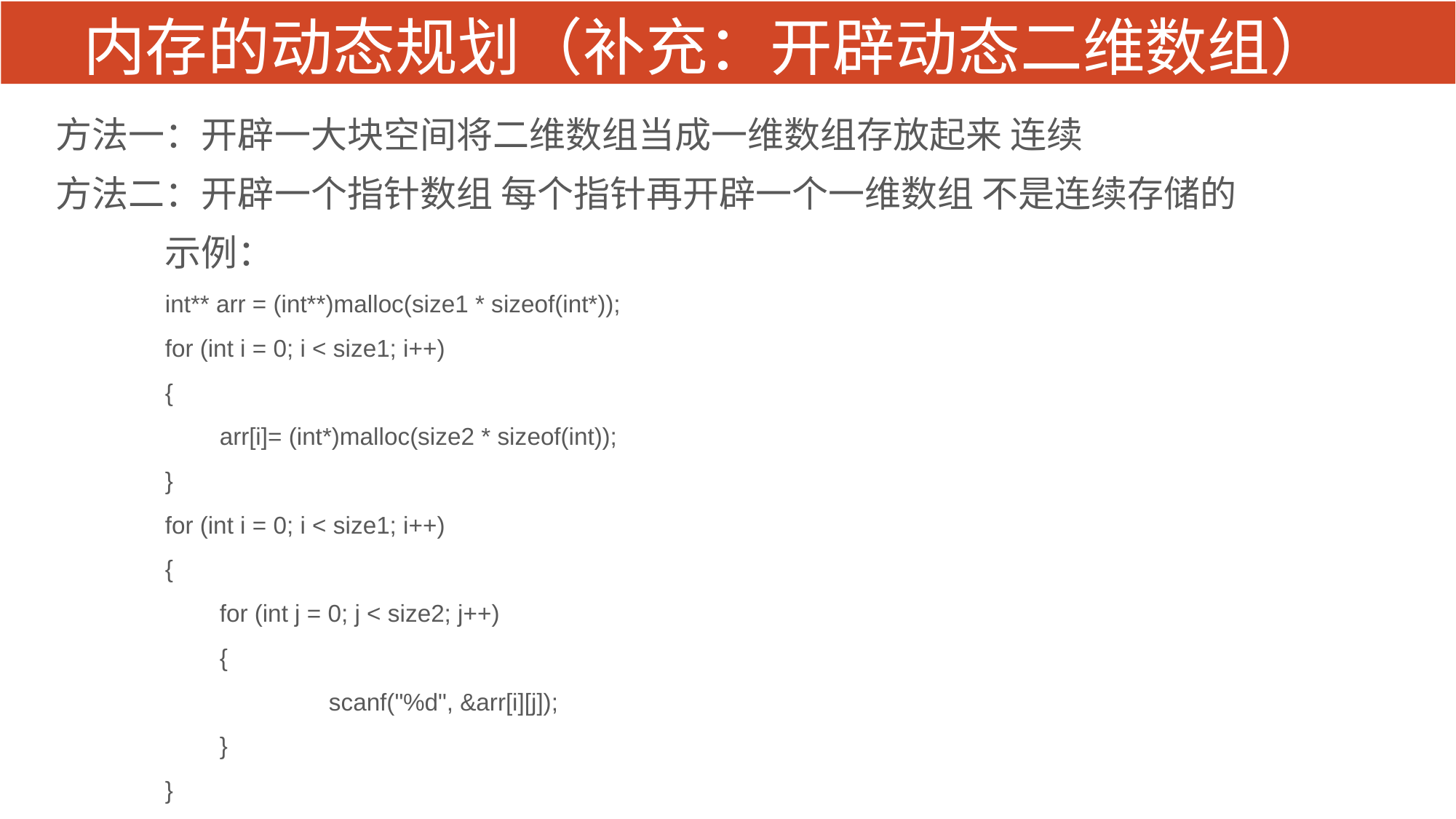

# 内存的动态规划（补充：开辟动态二维数组）
方法一：开辟一大块空间将二维数组当成一维数组存放起来 连续
方法二：开辟一个指针数组 每个指针再开辟一个一维数组 不是连续存储的
示例：
int** arr = (int**)malloc(size1 * sizeof(int*));
for (int i = 0; i < size1; i++)
{
	arr[i]= (int*)malloc(size2 * sizeof(int));
}
for (int i = 0; i < size1; i++)
{
	for (int j = 0; j < size2; j++)
	{
		scanf("%d", &arr[i][j]);
	}
}